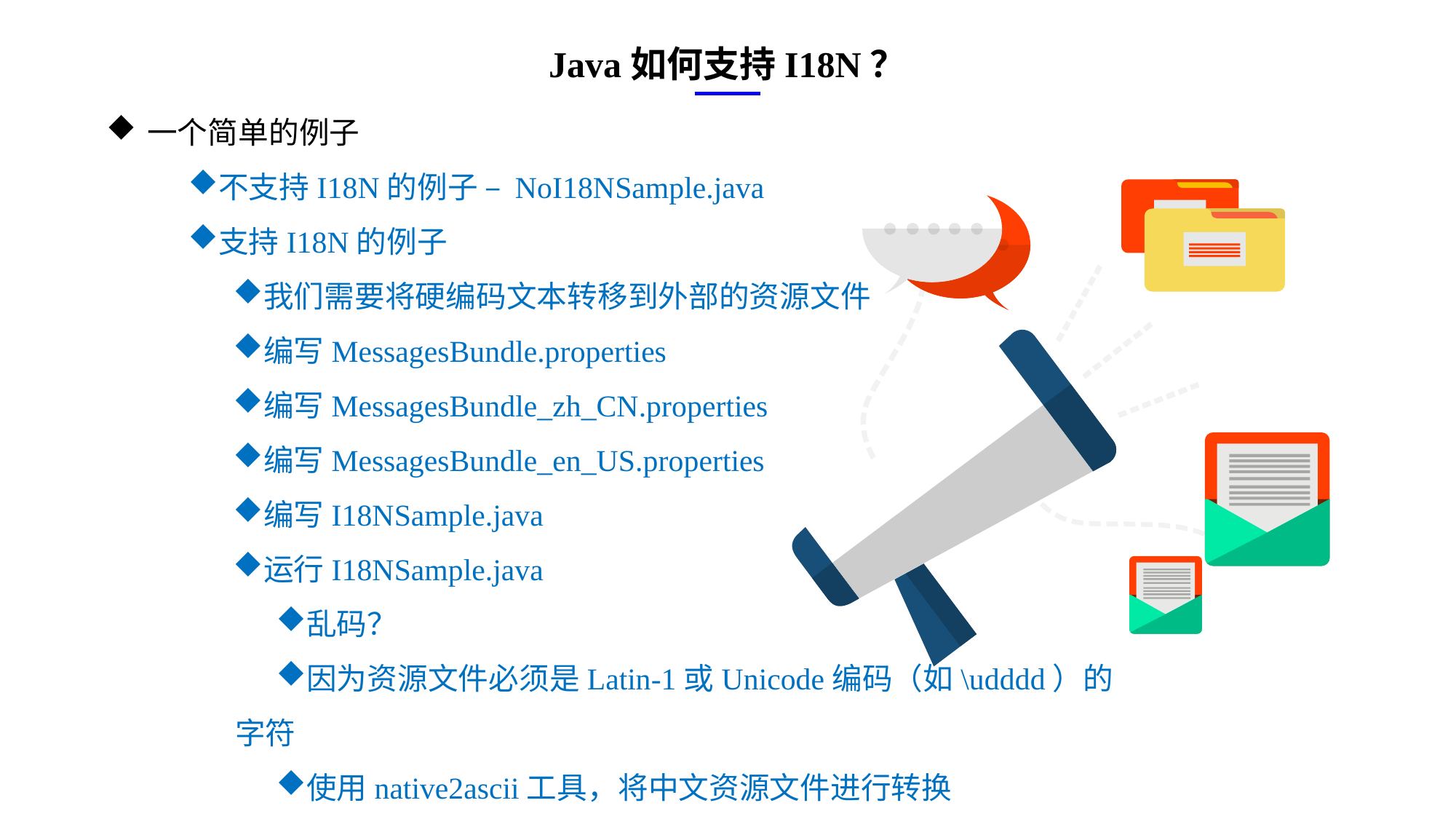

Java如何支持I18N？
一个简单的例子
不支持I18N的例子 – NoI18NSample.java
支持I18N的例子
我们需要将硬编码文本转移到外部的资源文件
编写MessagesBundle.properties
编写MessagesBundle_zh_CN.properties
编写MessagesBundle_en_US.properties
编写I18NSample.java
运行I18NSample.java
乱码？
因为资源文件必须是Latin-1或Unicode编码（如\udddd）的字符
使用native2ascii工具，将中文资源文件进行转换

e7d195523061f1c0ae0eb3eed39d2bcef4622b2499a05fe6567B54A876BEB457BD1EB8EBE9915191D1FA2E860D28D251AB291D9CBBDD28D4BD16020FD75D8281481517FC21E86E4C931520AFA1087E92E357E3DB373CA326F6F926B1A67F681E99E875FFD293B2C32B3919AE4D43F9436862A7DD54F9346DF3662D8AB7319030EF75D53FF682DE13